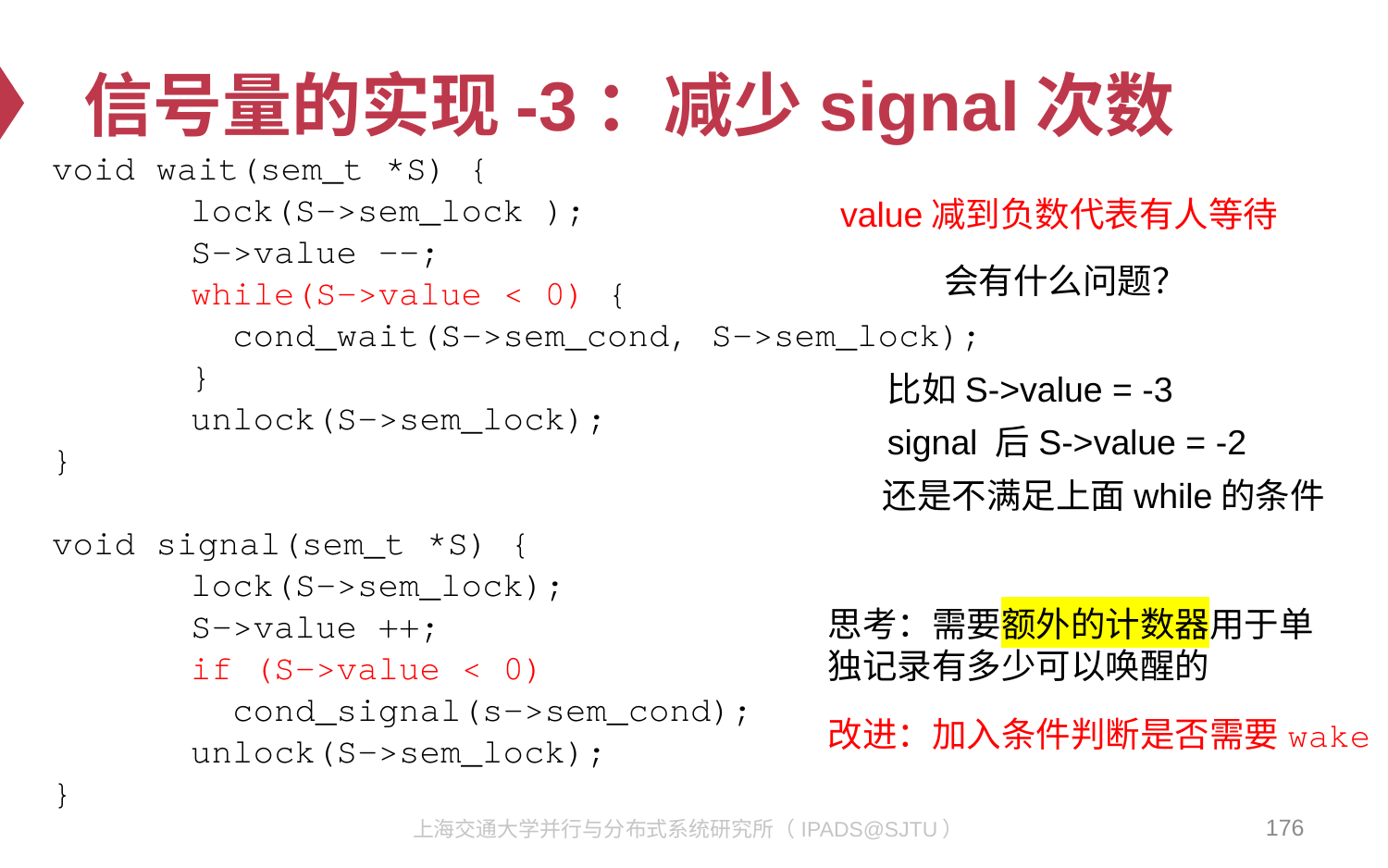

# 信号量的实现-3：减少signal次数
void wait(sem_t *S) {
	lock(S->sem_lock );
 	S->value --;
	while(S->value < 0) {
	  cond_wait(S->sem_cond, S->sem_lock);
	}
 	unlock(S->sem_lock);
}

void signal(sem_t *S) {
	lock(S->sem_lock);
	S->value ++;
	if (S->value < 0)
	  cond_signal(s->sem_cond);
	unlock(S->sem_lock);
}
value减到负数代表有人等待
会有什么问题？
比如S->value = -3
signal 后S->value = -2
还是不满足上面while的条件
思考：需要额外的计数器用于单独记录有多少可以唤醒的
改进：加入条件判断是否需要wake
176
上海交通大学并行与分布式系统研究所（IPADS@SJTU）